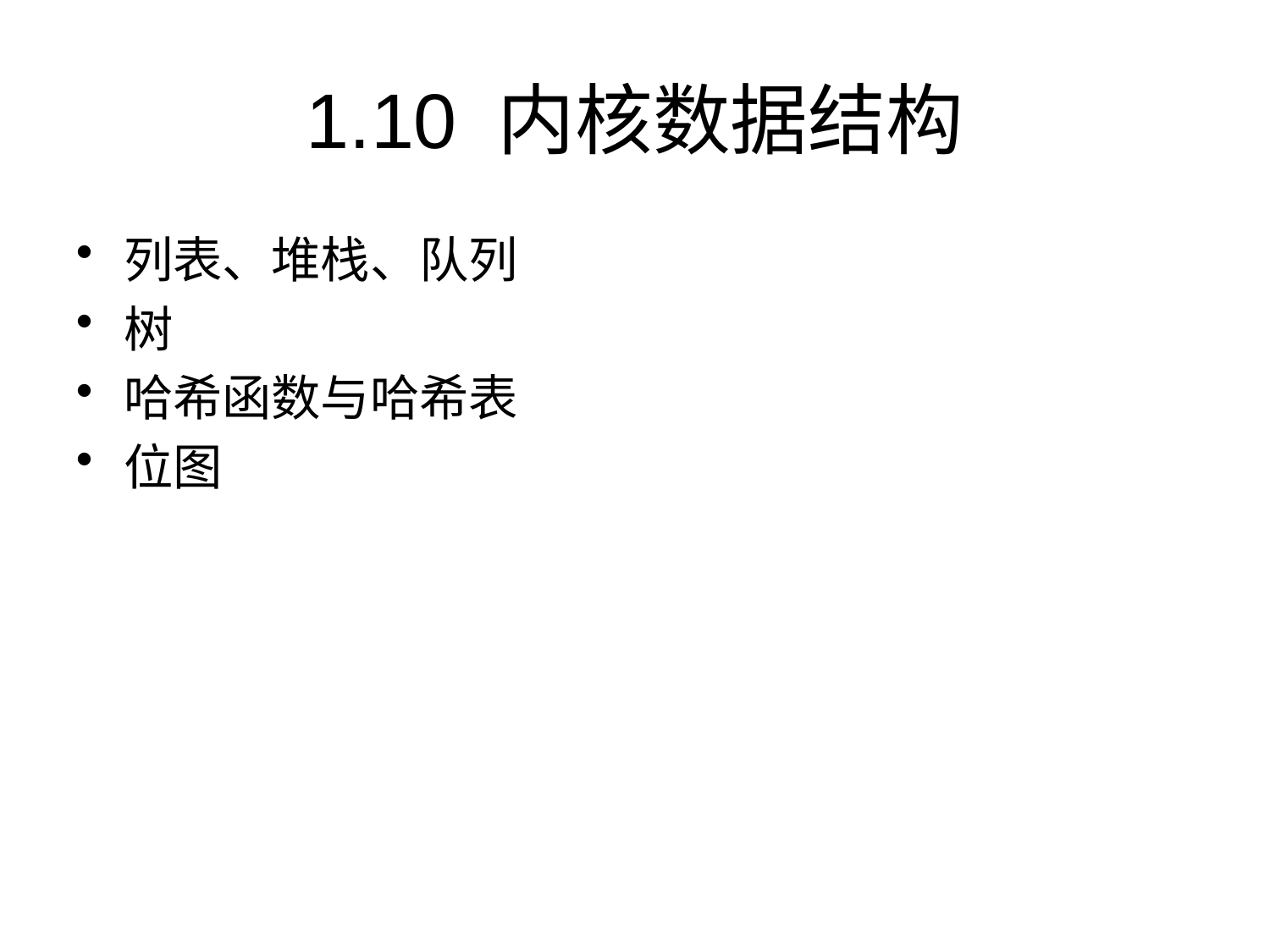

# 1.10 内核数据结构
列表、堆栈、队列
树
哈希函数与哈希表
位图